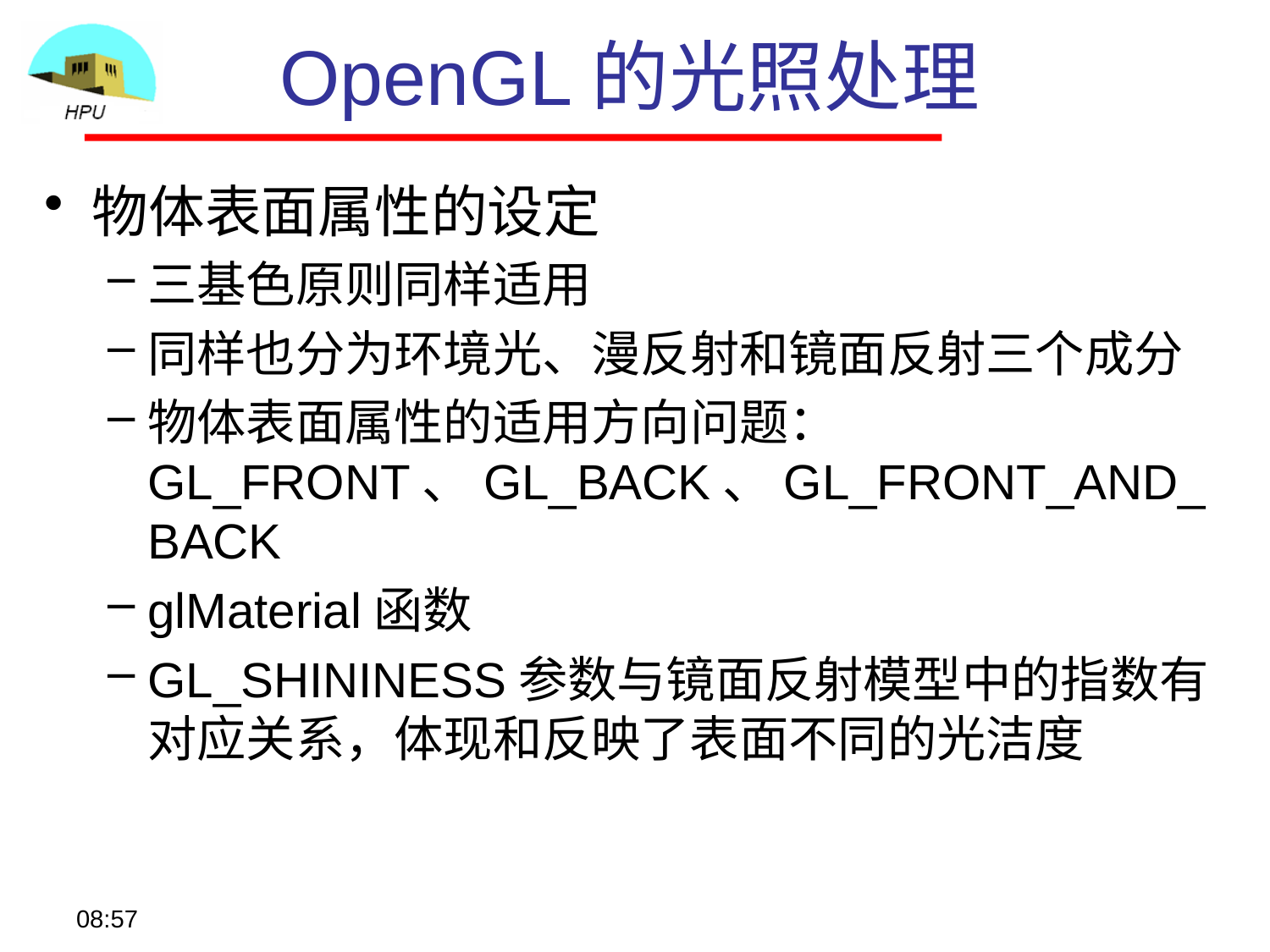

# OpenGL的光照处理
物体表面属性的设定
三基色原则同样适用
同样也分为环境光、漫反射和镜面反射三个成分
物体表面属性的适用方向问题：GL_FRONT、GL_BACK、GL_FRONT_AND_BACK
glMaterial函数
GL_SHININESS参数与镜面反射模型中的指数有对应关系，体现和反映了表面不同的光洁度

08:57